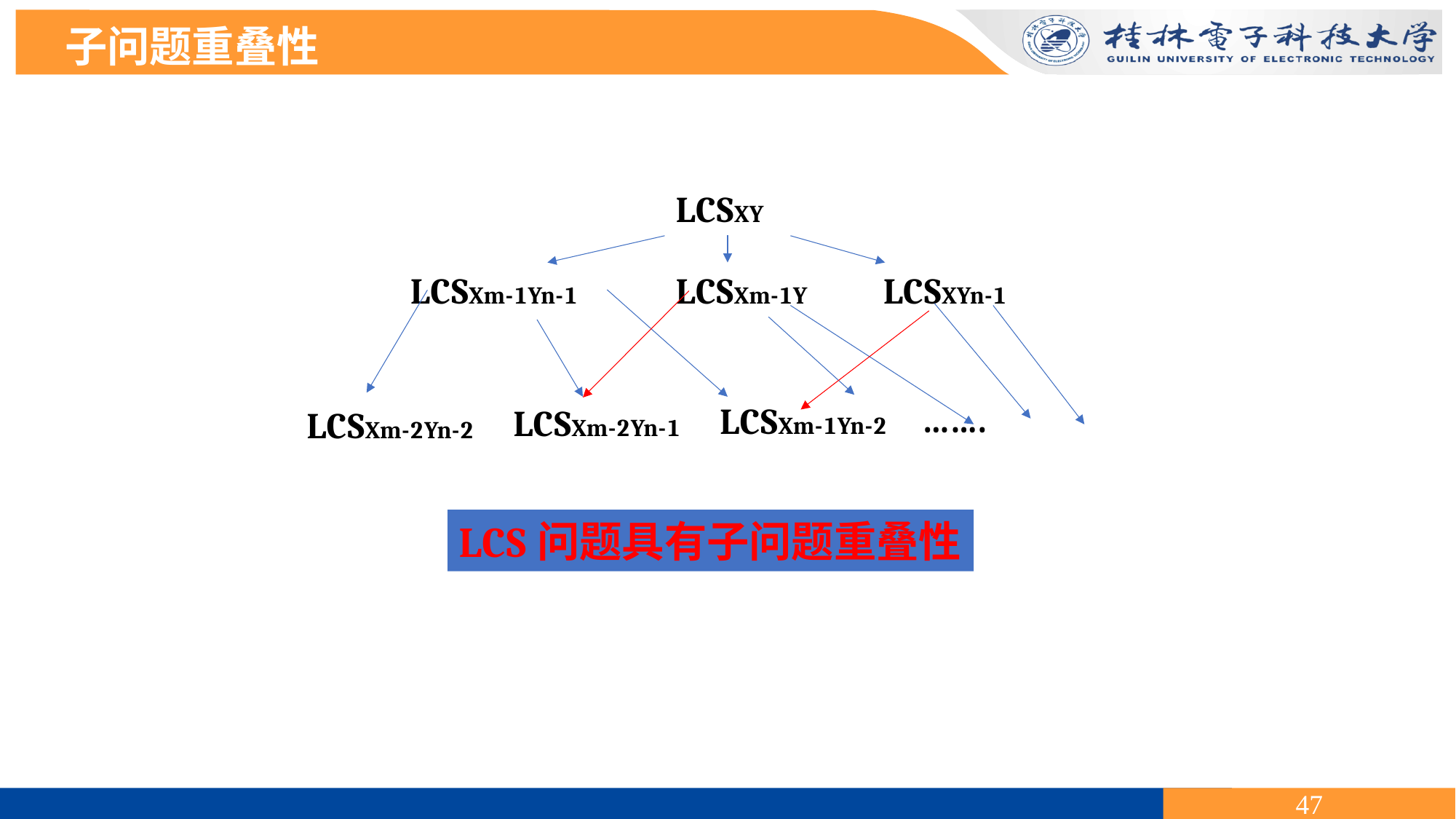

子问题重叠性
LCSXY
LCSXm-1Yn-1
LCSXm-1Y
LCSXYn-1
…….
LCSXm-1Yn-2
LCSXm-2Yn-1
LCSXm-2Yn-2
LCS问题具有子问题重叠性